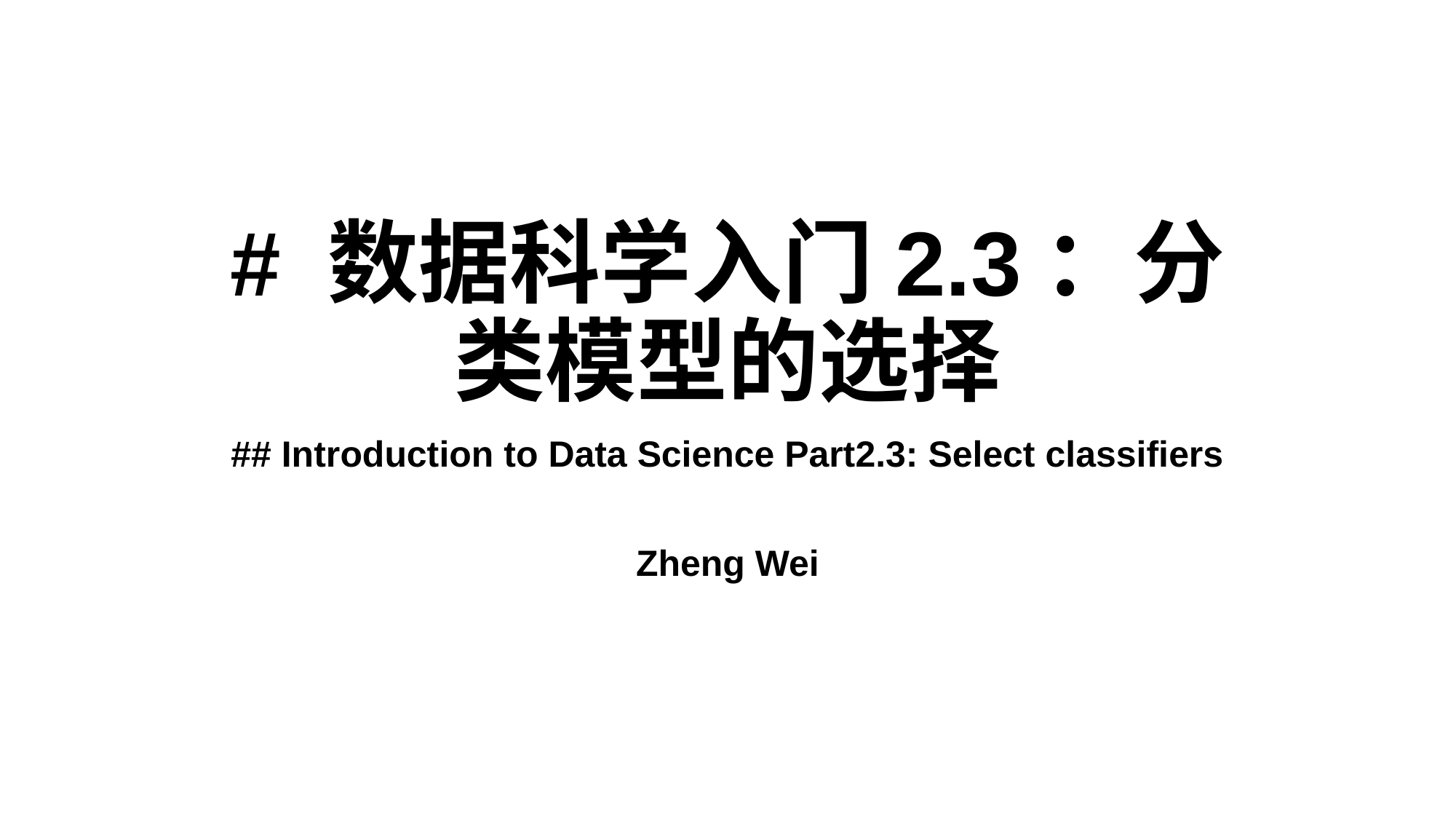

# # 数据科学入门2.3：分类模型的选择
## Introduction to Data Science Part2.3: Select classifiers

Zheng Wei